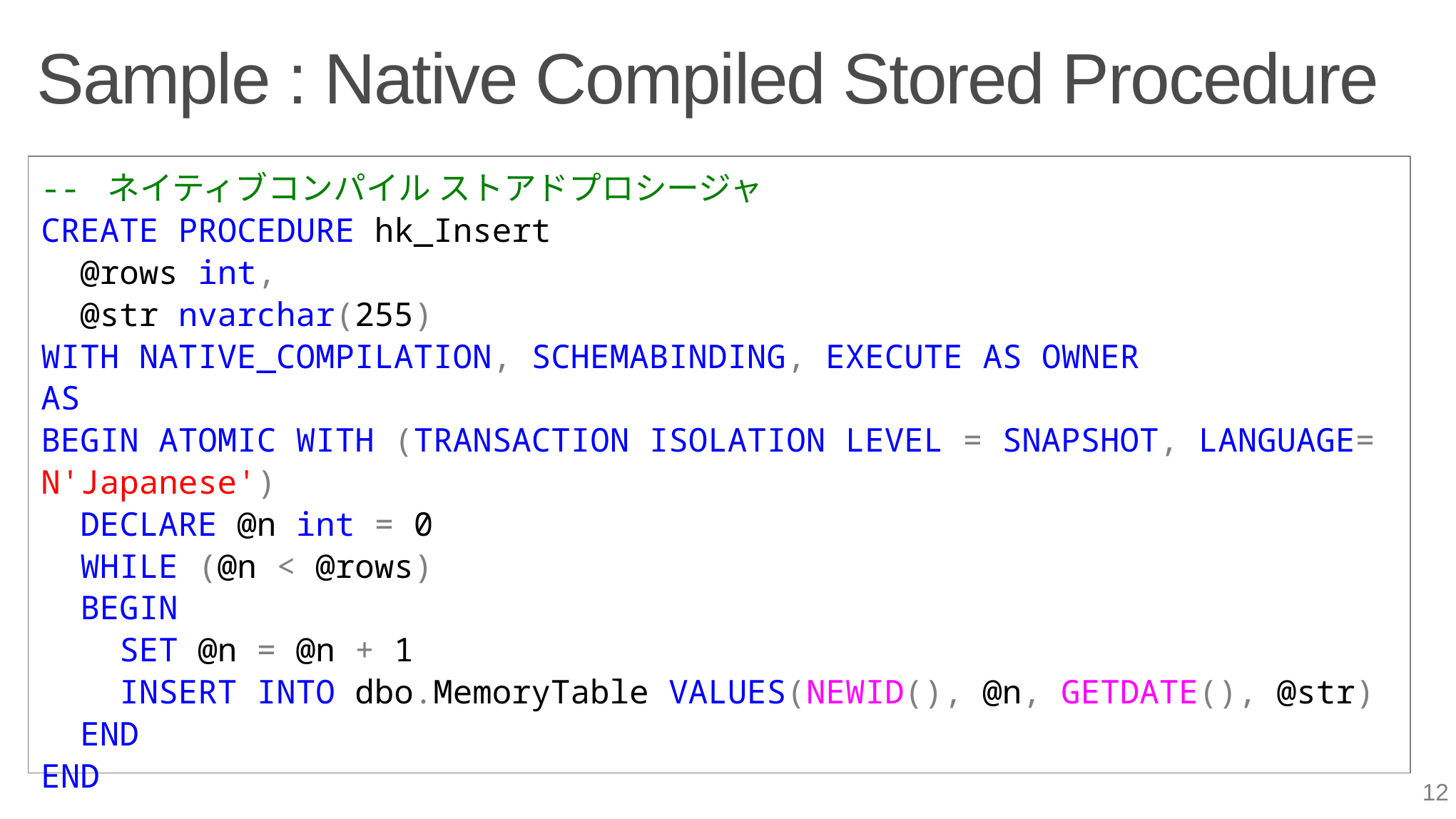

# Sample : Native Compiled Stored Procedure
-- ネイティブコンパイル ストアドプロシージャ
CREATE PROCEDURE hk_Insert
  @rows int,
  @str nvarchar(255)
WITH NATIVE_COMPILATION, SCHEMABINDING, EXECUTE AS OWNER
AS
BEGIN ATOMIC WITH (TRANSACTION ISOLATION LEVEL = SNAPSHOT, LANGUAGE= N'Japanese')
  DECLARE @n int = 0
  WHILE (@n < @rows)
  BEGIN
    SET @n = @n + 1
    INSERT INTO dbo.MemoryTable VALUES(NEWID(), @n, GETDATE(), @str)
  END
END

12